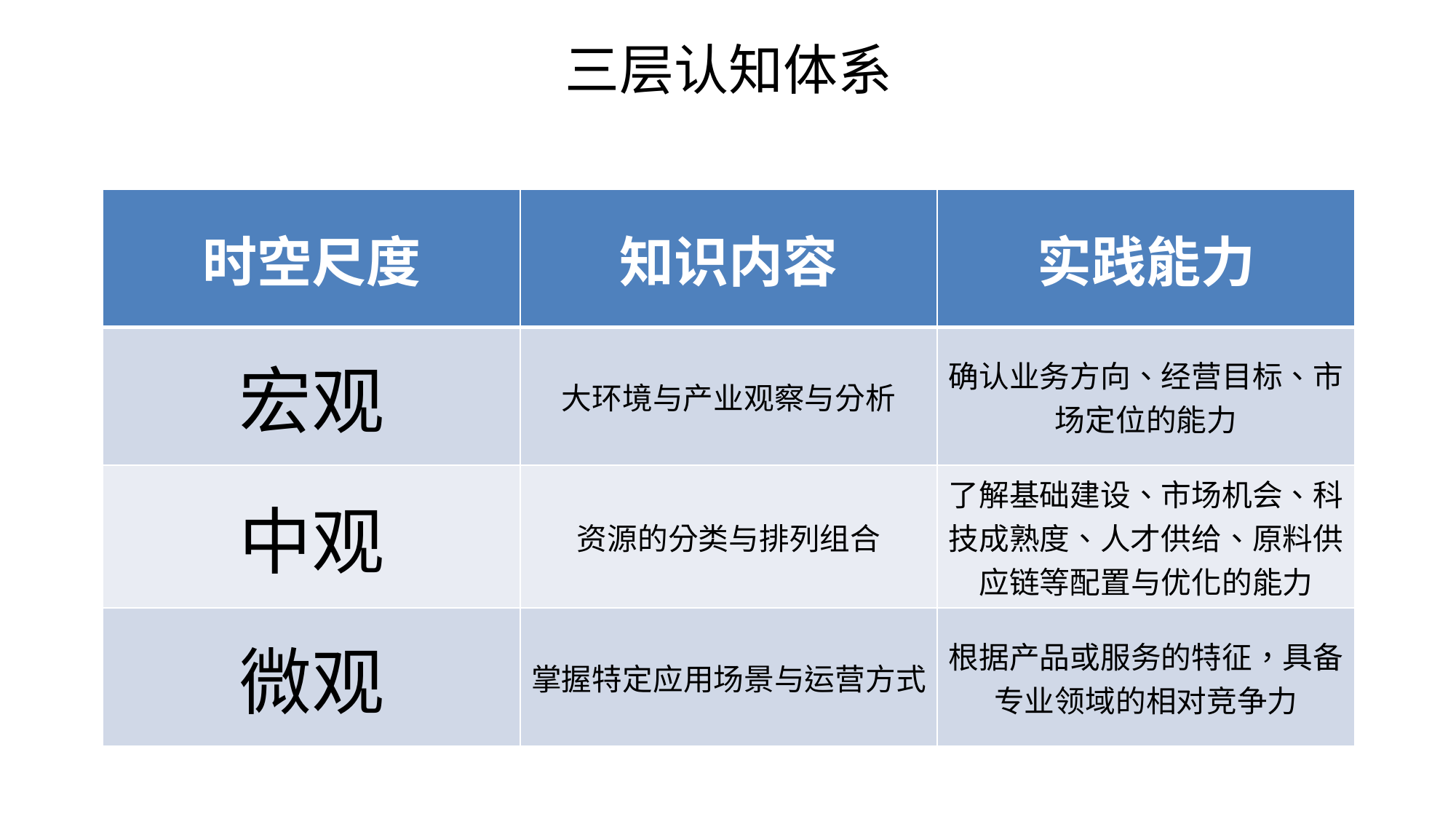

三层认知体系
| 时空尺度 | 知识内容 | 实践能力 |
| --- | --- | --- |
| 宏观 | 大环境与产业观察与分析 | 确认业务方向、经营目标、市场定位的能力 |
| 中观 | 资源的分类与排列组合 | 了解基础建设、市场机会、科技成熟度、人才供给、原料供应链等配置与优化的能力 |
| 微观 | 掌握特定应用场景与运营方式 | 根据产品或服务的特征，具备专业领域的相对竞争力 |